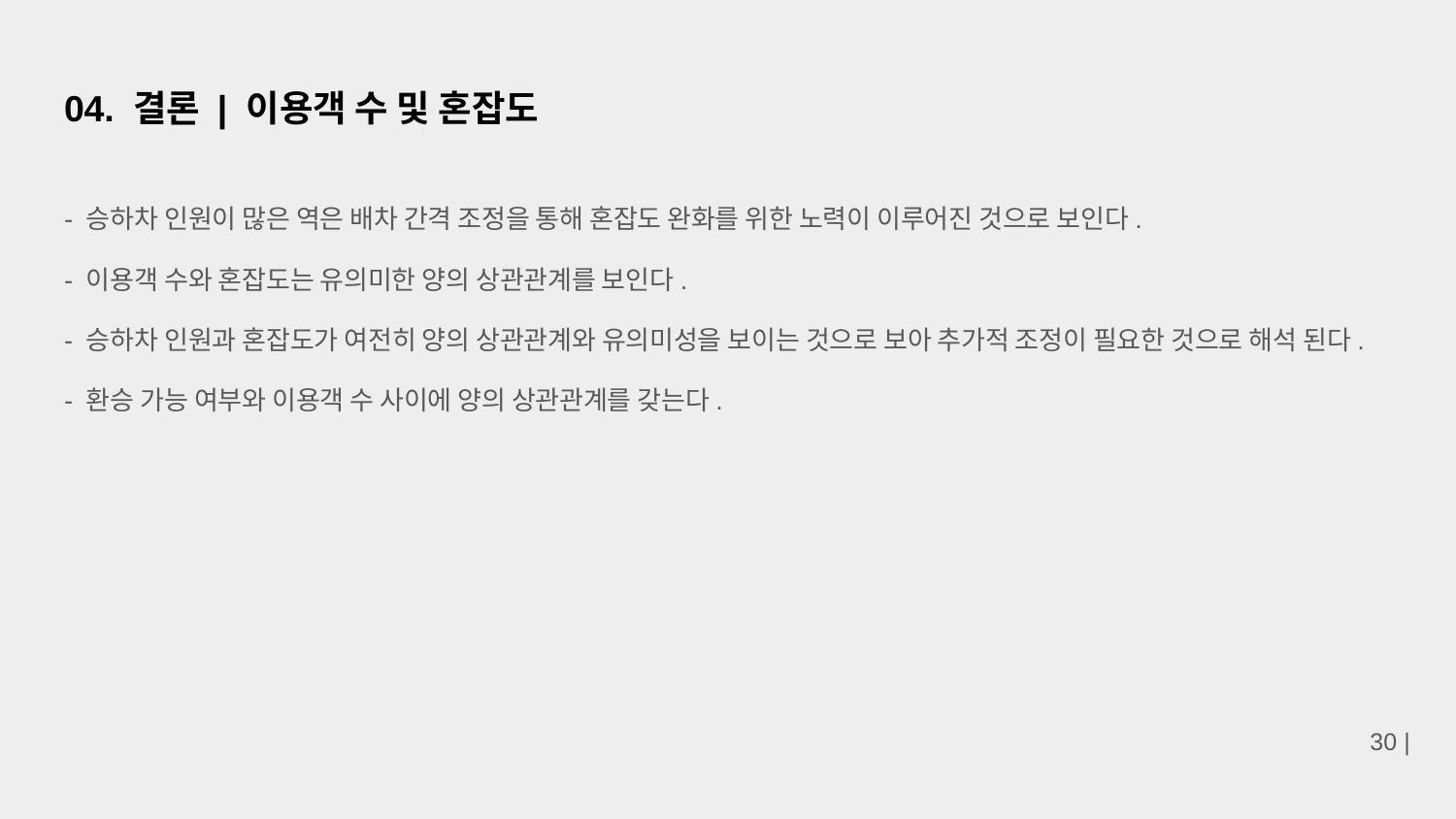

# 04. 결론 | 이용객 수 및 혼잡도
- 승하차 인원이 많은 역은 배차 간격 조정을 통해 혼잡도 완화를 위한 노력이 이루어진 것으로 보인다.
- 이용객 수와 혼잡도는 유의미한 양의 상관관계를 보인다.
- 승하차 인원과 혼잡도가 여전히 양의 상관관계와 유의미성을 보이는 것으로 보아 추가적 조정이 필요한 것으로 해석 된다.
- 환승 가능 여부와 이용객 수 사이에 양의 상관관계를 갖는다.

30 |